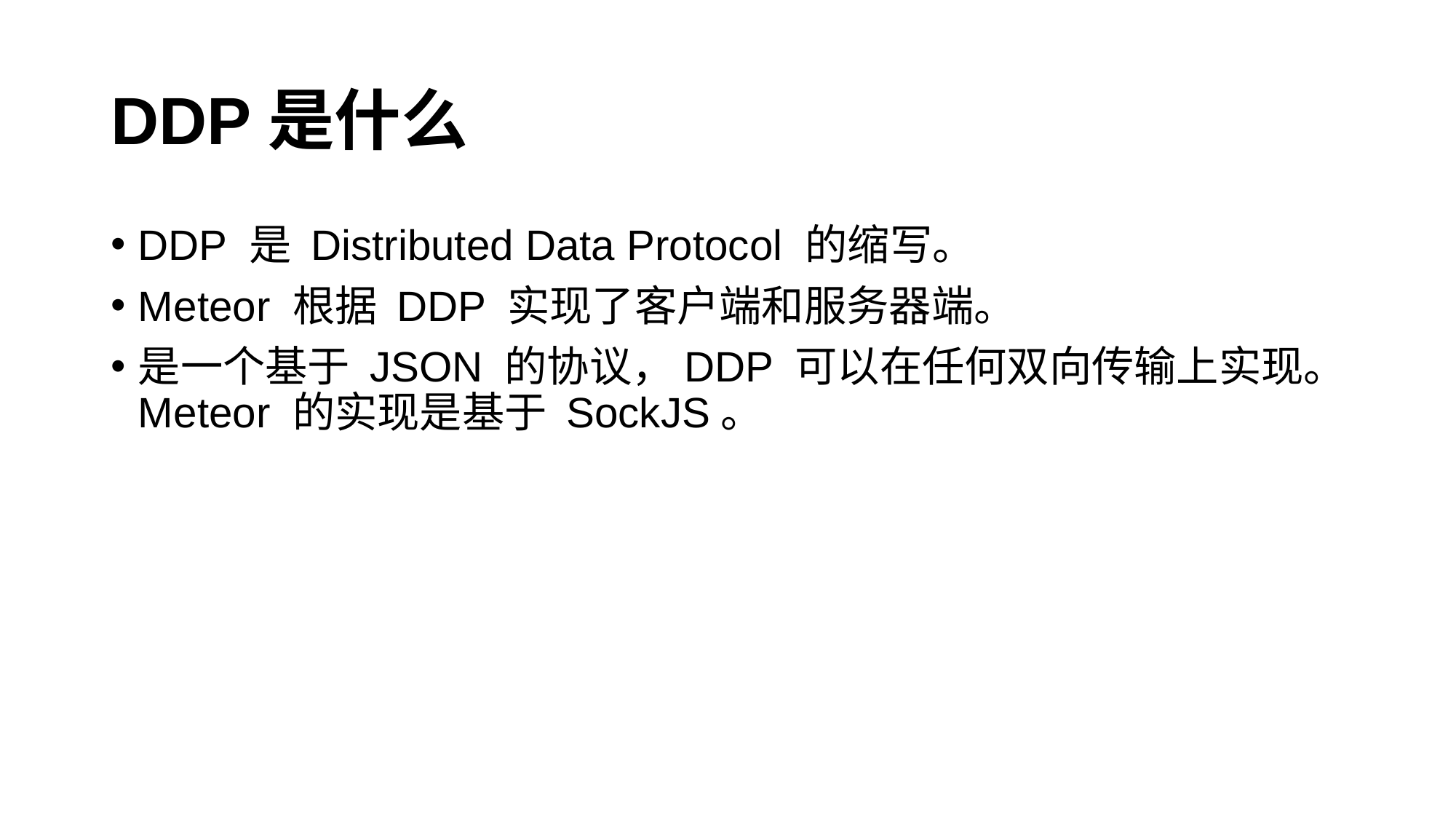

# DDP是什么
DDP 是 Distributed Data Protocol 的缩写。
Meteor 根据 DDP 实现了客户端和服务器端。
是一个基于 JSON 的协议，DDP 可以在任何双向传输上实现。Meteor 的实现是基于 SockJS。